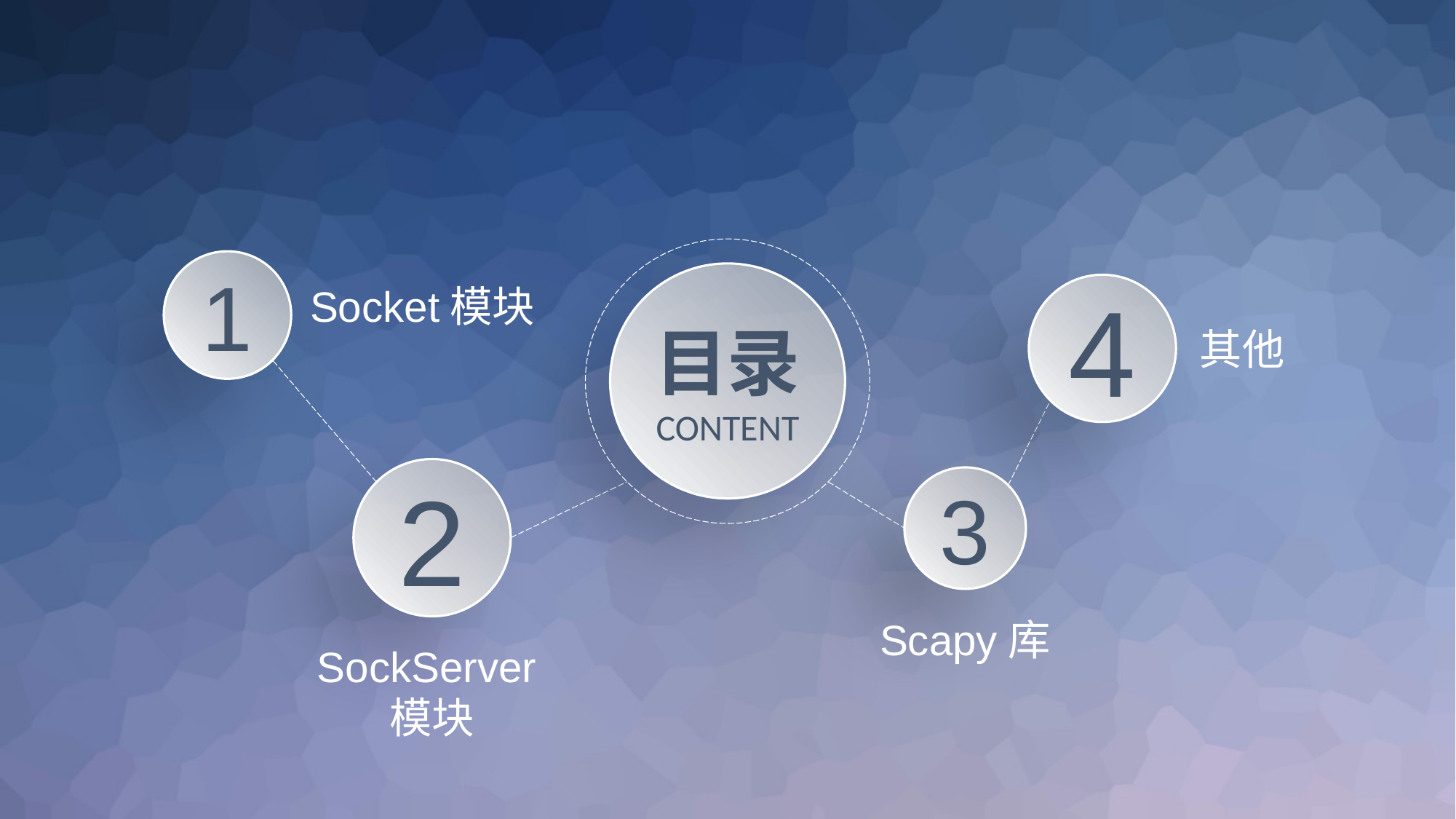

1

目录
CONTENT
Socket模块
4
其他
2
3
Scapy库
SockServer模块